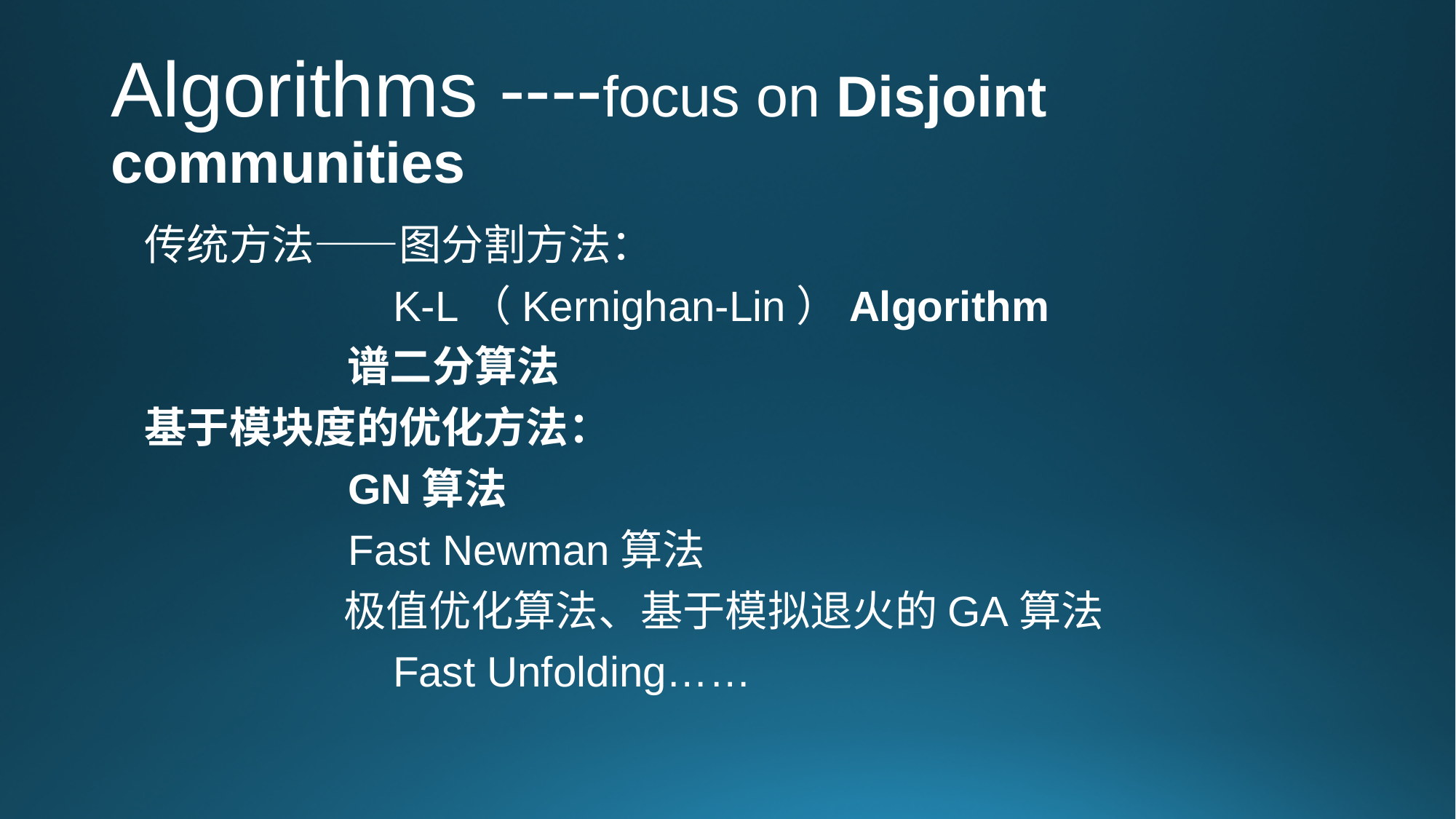

# Algorithms ----focus on Disjoint communities
传统方法——图分割方法：
                     K-L（Kernighan-Lin）Algorithm
                    谱二分算法
基于模块度的优化方法：
	        GN算法
	        Fast Newman算法
                    极值优化算法、基于模拟退火的GA算法
                     Fast Unfolding……